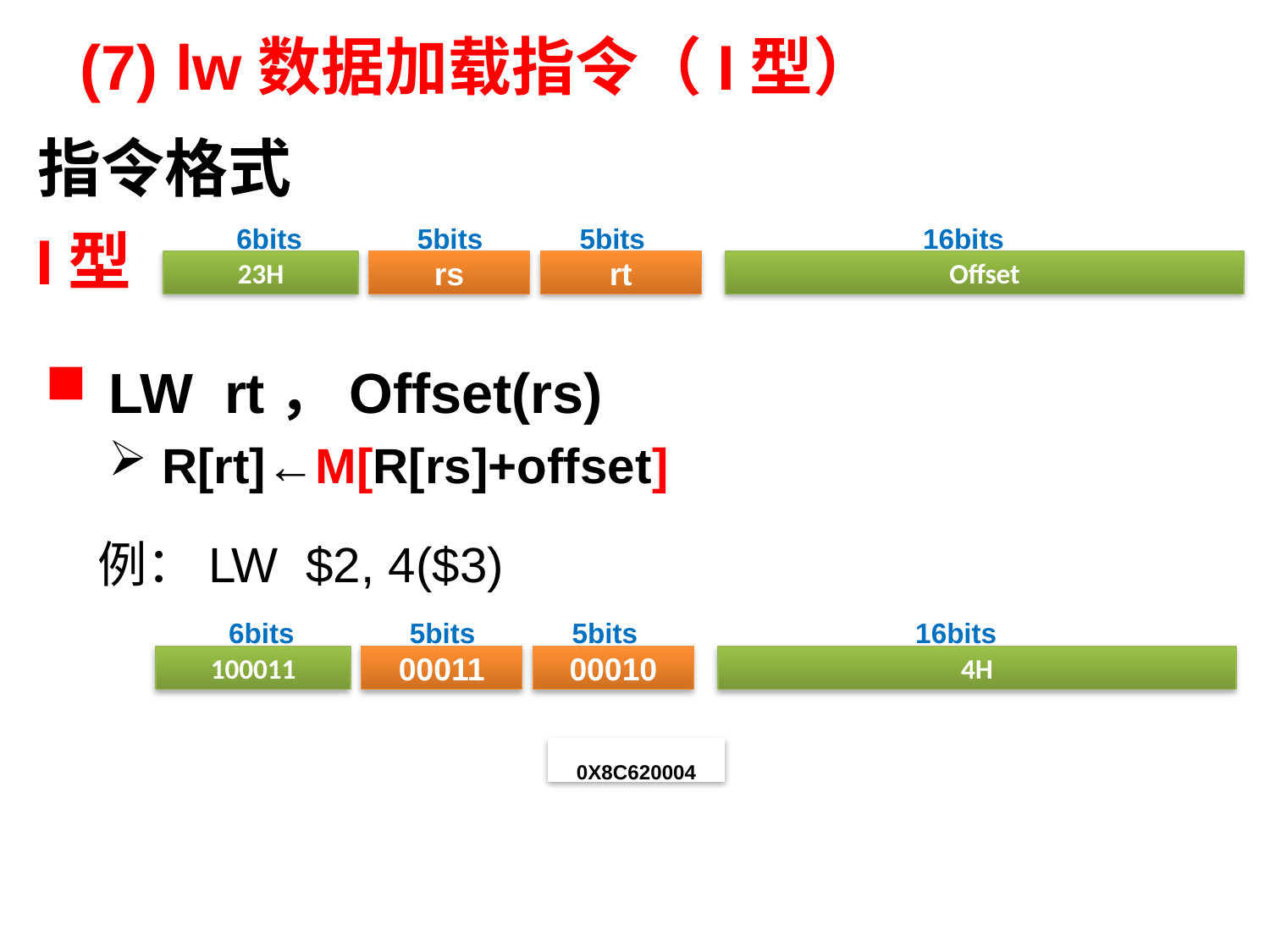

# (7) lw数据加载指令（I型）
指令格式
6bits
5bits
5bits
16bits
23H
rs
rt
Offset
I型
LW  rt，Offset(rs)
 R[rt]←M[R[rs]+offset]
例：LW  $2, 4($3)
6bits
5bits
5bits
16bits
100011
00011
00010
4H
0X8C620004